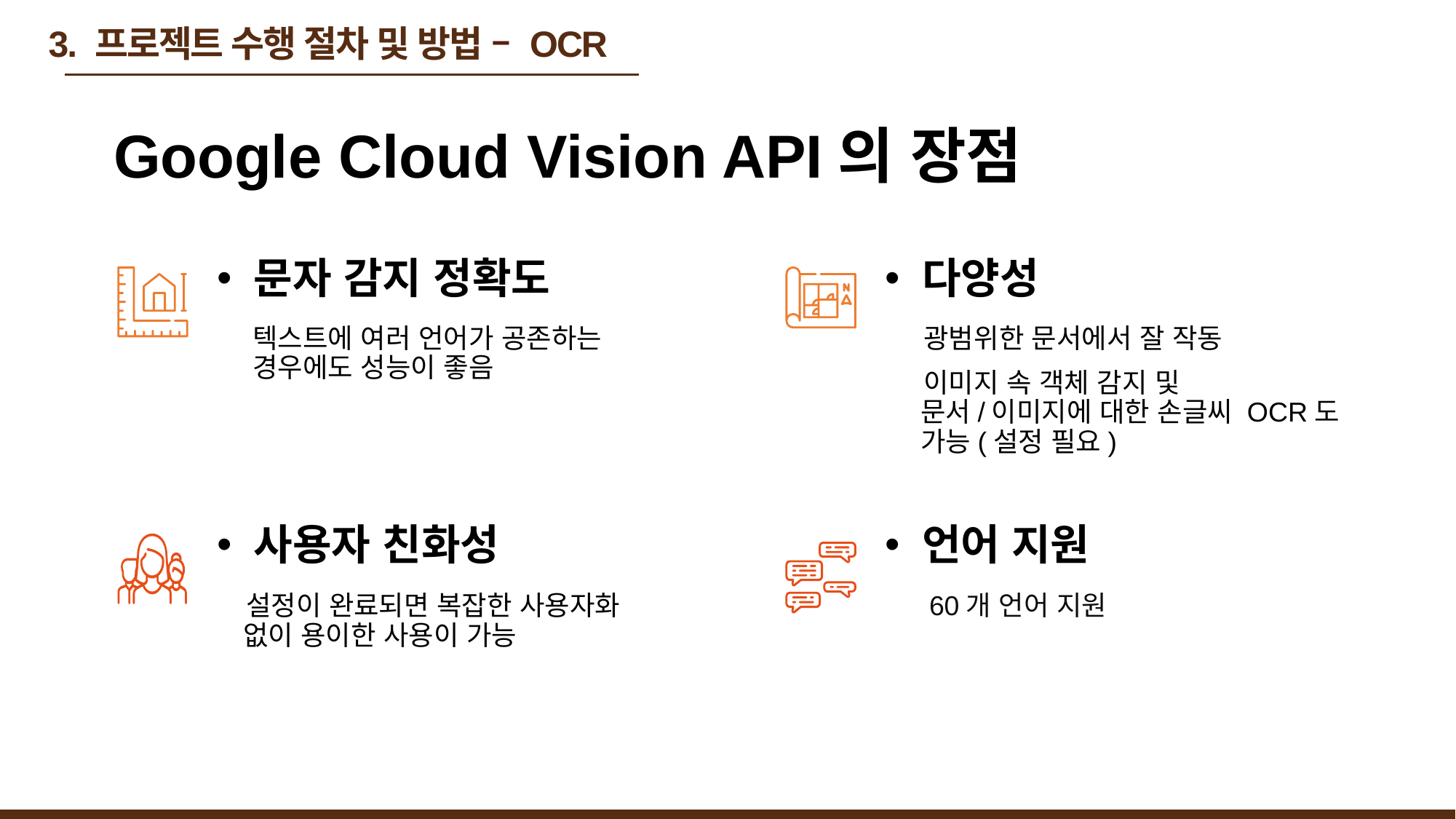

# 3. 프로젝트 수행 절차 및 방법 – OCR
Google Cloud Vision API의 장점
 문자 감지 정확도
 다양성

텍스트에 여러 언어가 공존하는 경우에도 성능이 좋음
광범위한 문서에서 잘 작동
이미지 속 객체 감지 및
  문서/이미지에 대한 손글씨 OCR도
  가능(설정 필요)
 사용자 친화성
 언어 지원

60개 언어 지원

설정이 완료되면 복잡한 사용자화
  없이 용이한 사용이 가능